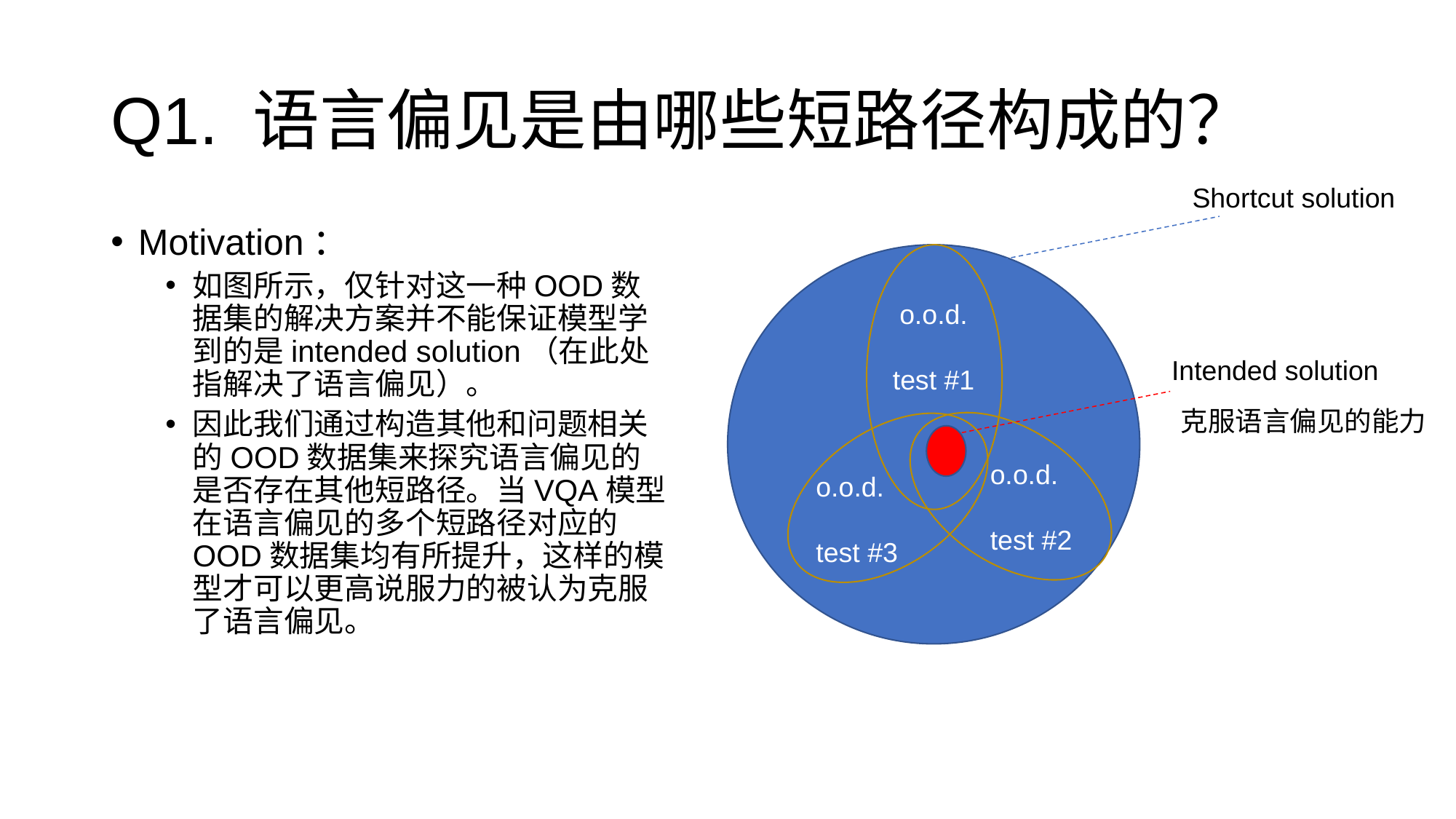

# Q1. 语言偏见是由哪些短路径构成的？
Shortcut solution
Motivation：
如图所示，仅针对这一种OOD数据集的解决方案并不能保证模型学到的是intended solution（在此处指解决了语言偏见）。
因此我们通过构造其他和问题相关的OOD数据集来探究语言偏见的是否存在其他短路径。当VQA模型在语言偏见的多个短路径对应的OOD数据集均有所提升，这样的模型才可以更高说服力的被认为克服了语言偏见。
o.o.d.

test #1

Intended solution

克服语言偏见的能力

o.o.d.

test #2
o.o.d.

test #3